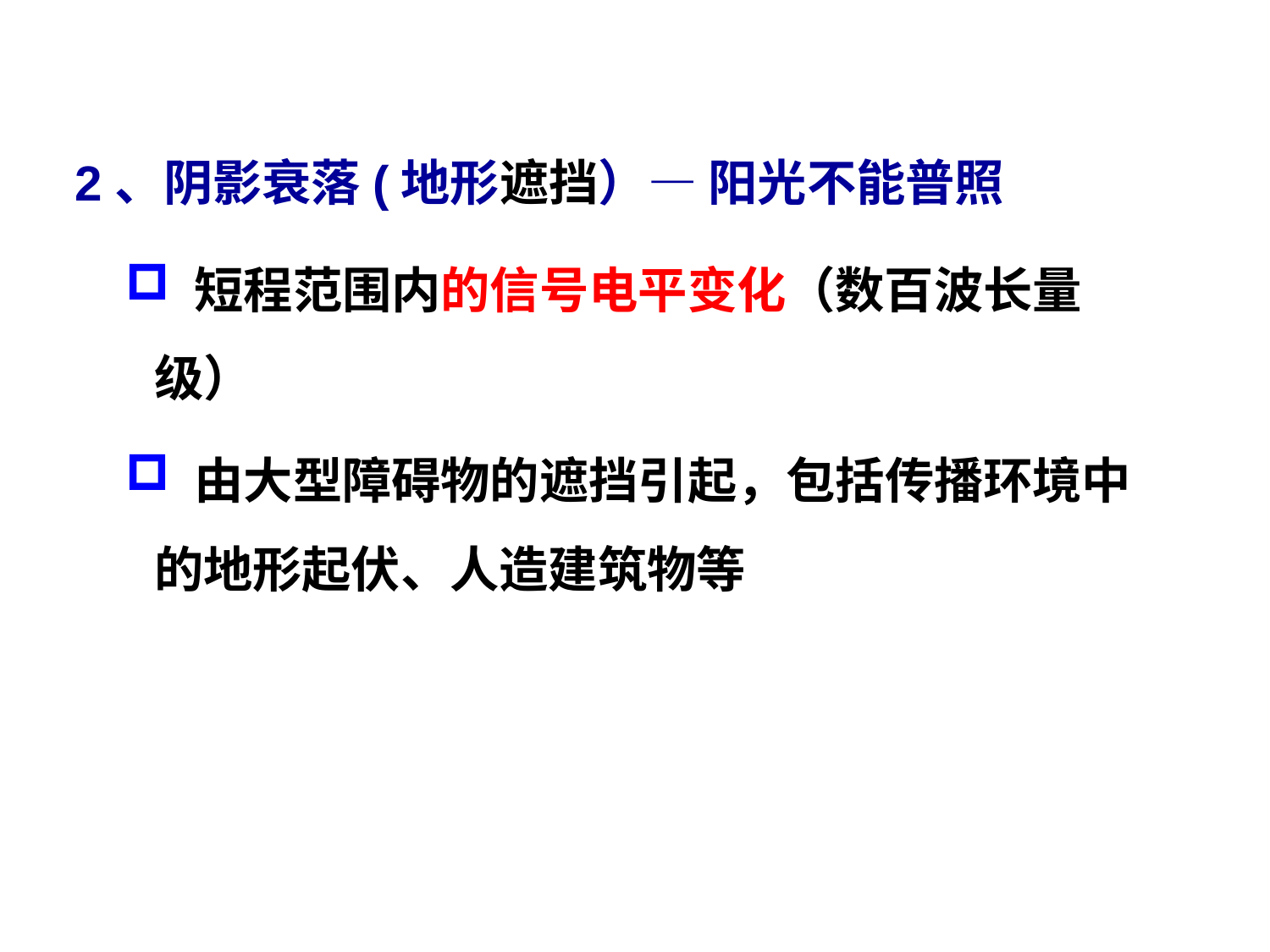

2、阴影衰落(地形遮挡）— 阳光不能普照
 短程范围内的信号电平变化（数百波长量级）
 由大型障碍物的遮挡引起，包括传播环境中的地形起伏、人造建筑物等